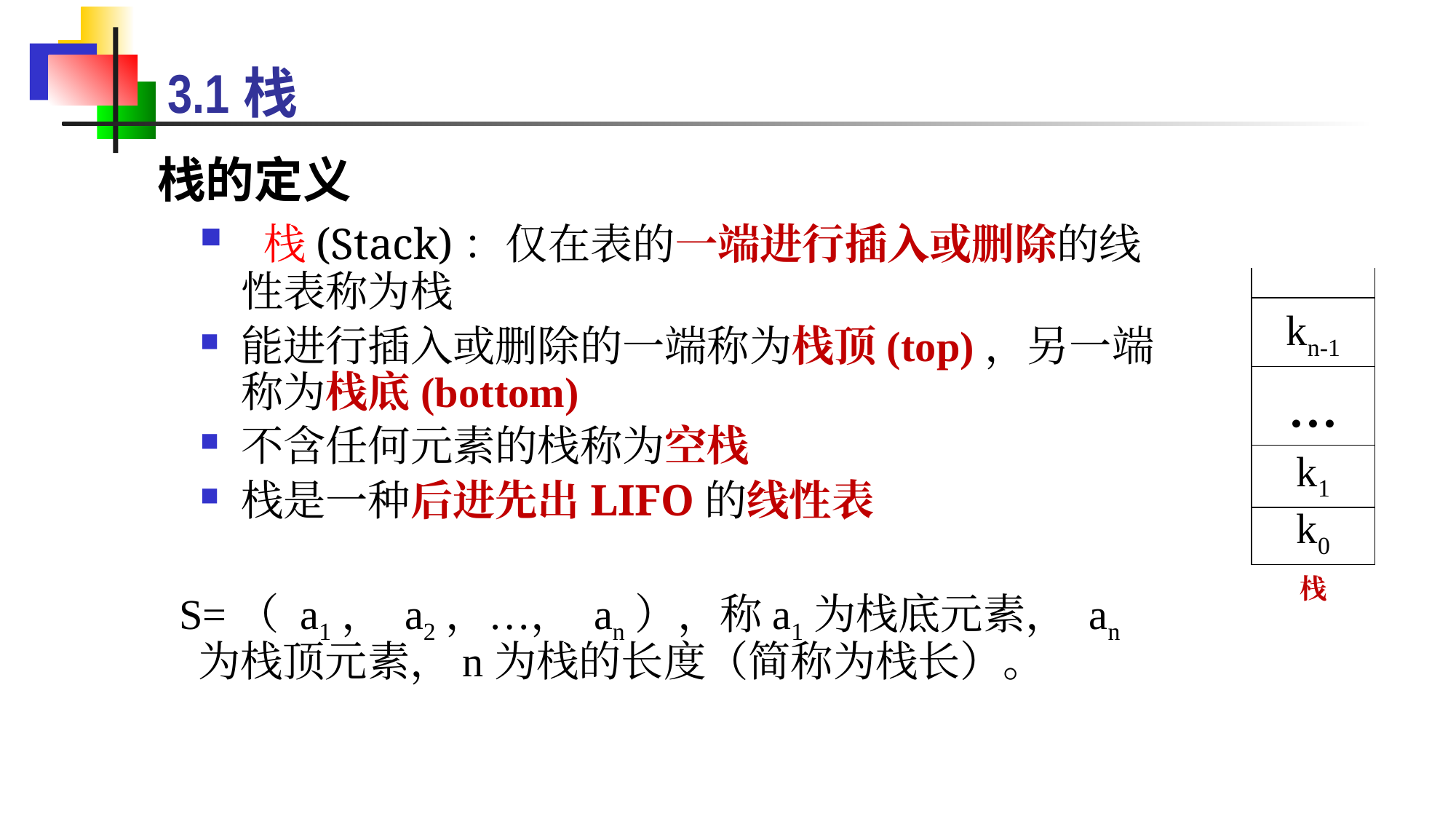

3.1栈
栈的定义
 栈(Stack)：仅在表的一端进行插入或删除的线性表称为栈
能进行插入或删除的一端称为栈顶(top)，另一端称为栈底(bottom)
不含任何元素的栈称为空栈
栈是一种后进先出LIFO的线性表

  S=（ a1， a2，…， an），称a1为栈底元素， an为栈顶元素，n为栈的长度（简称为栈长）。
kn-1
...
k1
k0
栈